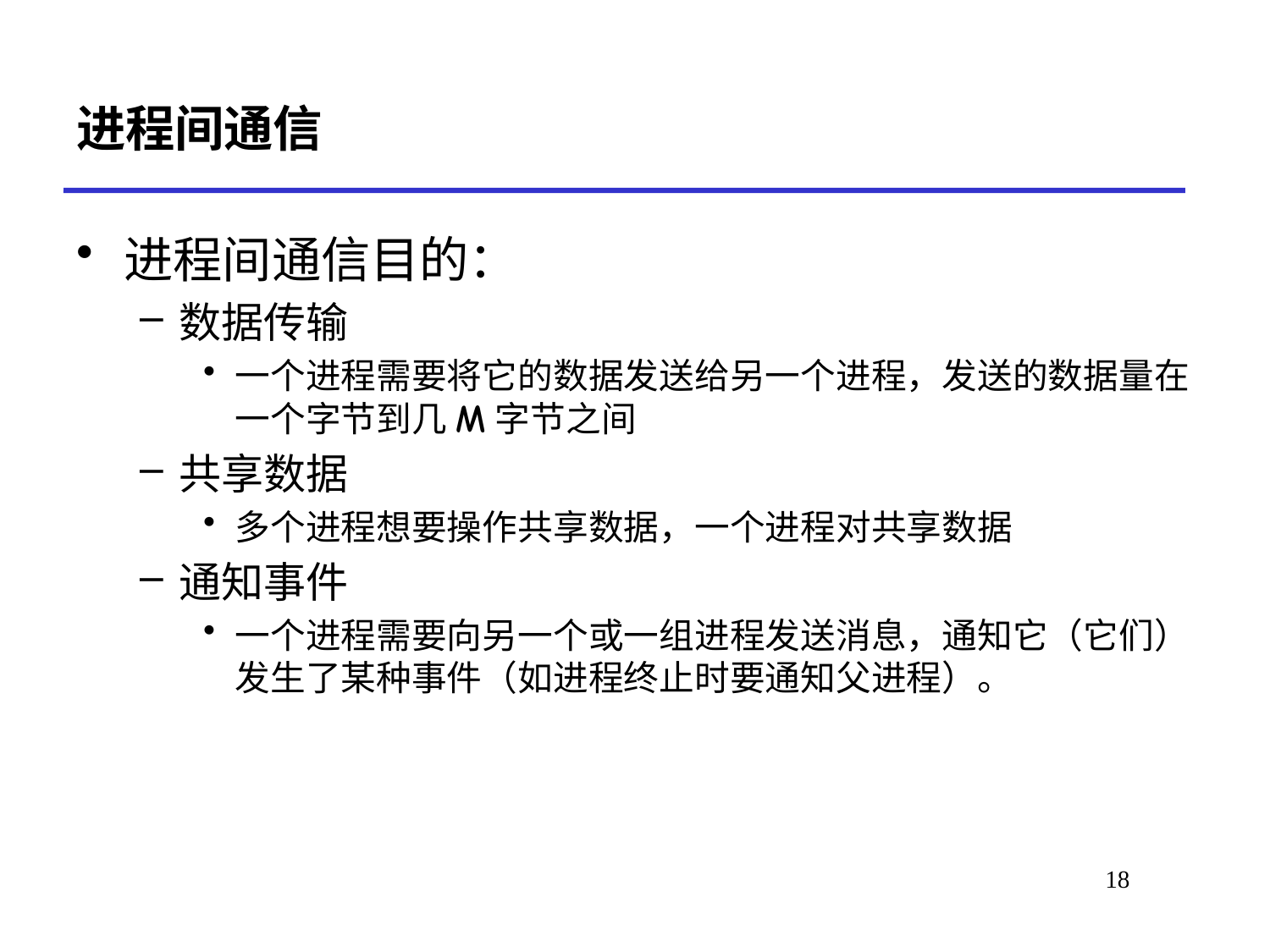

# 进程间通信
进程间通信目的：
数据传输
一个进程需要将它的数据发送给另一个进程，发送的数据量在一个字节到几M字节之间
共享数据
多个进程想要操作共享数据，一个进程对共享数据
通知事件
一个进程需要向另一个或一组进程发送消息，通知它（它们）发生了某种事件（如进程终止时要通知父进程）。
18